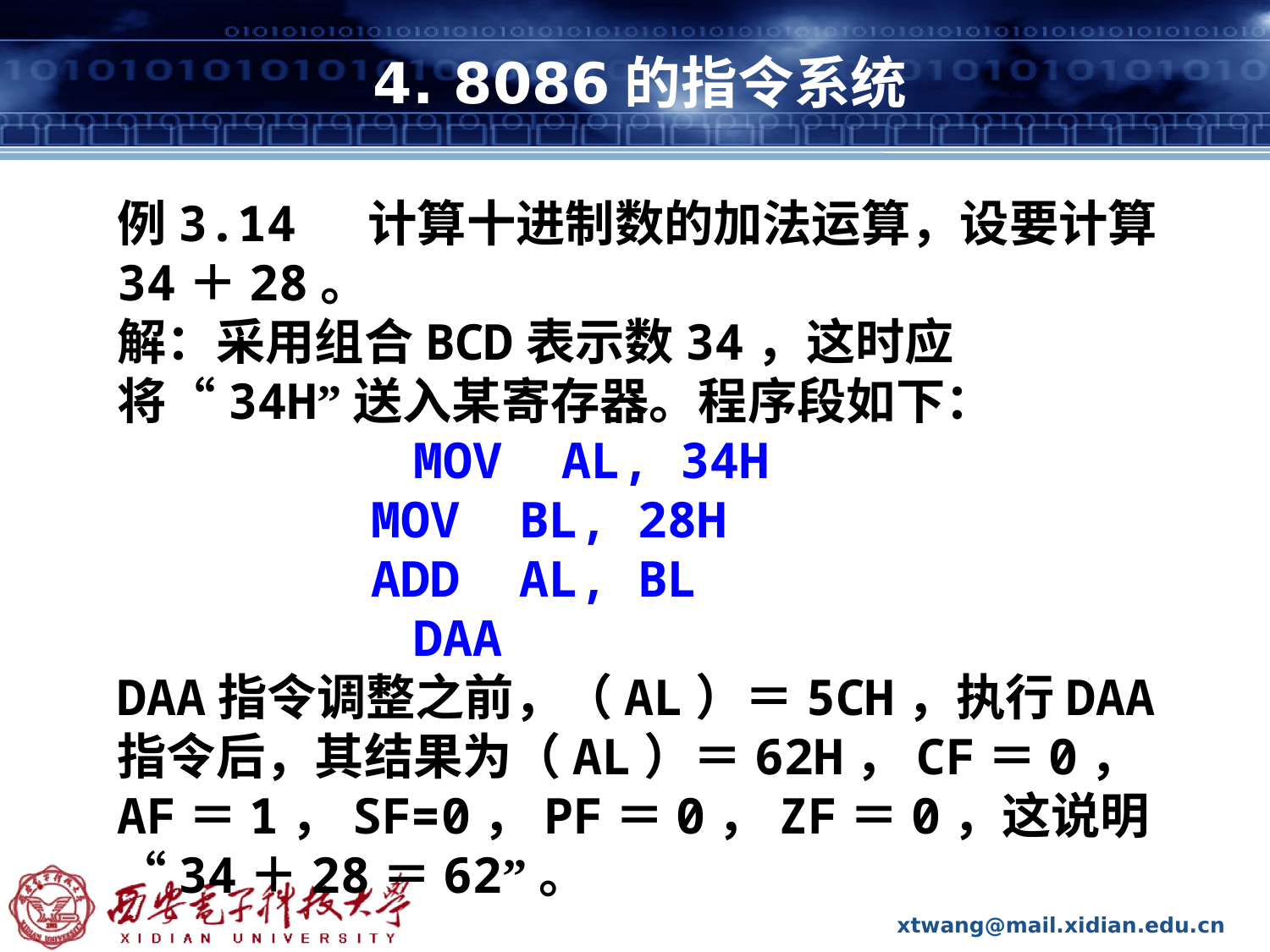

# 4. 8086的指令系统
例3.14  计算十进制数的加法运算，设要计算34＋28。
解：采用组合BCD表示数34，这时应将“34H”送入某寄存器。程序段如下：
          MOV  AL, 34H
       	MOV  BL, 28H
       	ADD  AL, BL
          DAA
DAA指令调整之前，（AL）＝5CH，执行DAA指令后，其结果为（AL）＝62H，CF＝0，AF＝1，SF=0，PF＝0，ZF＝0，这说明“34＋28＝62”。